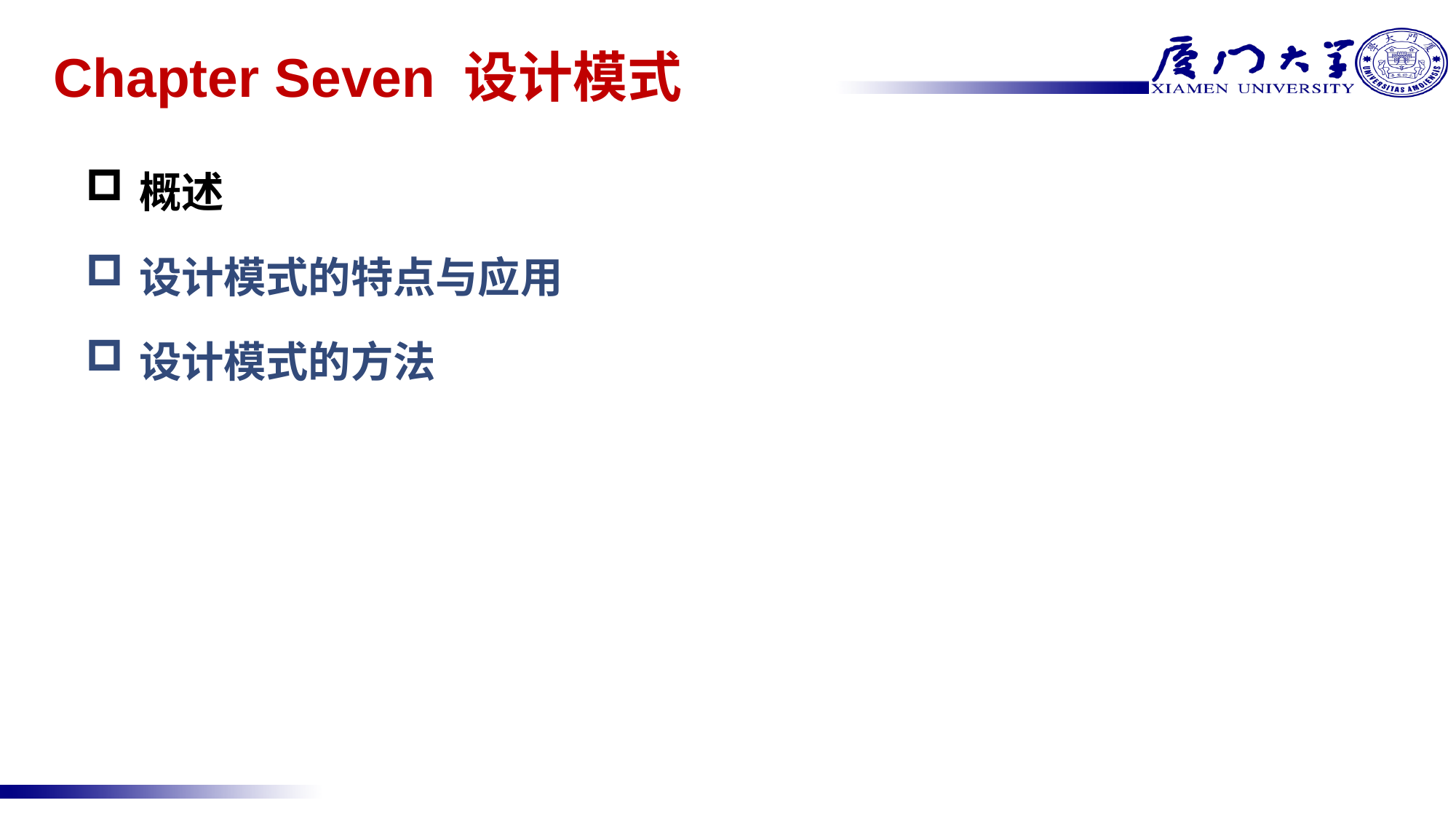

# Chapter Seven 设计模式
概述
设计模式的特点与应用
设计模式的方法